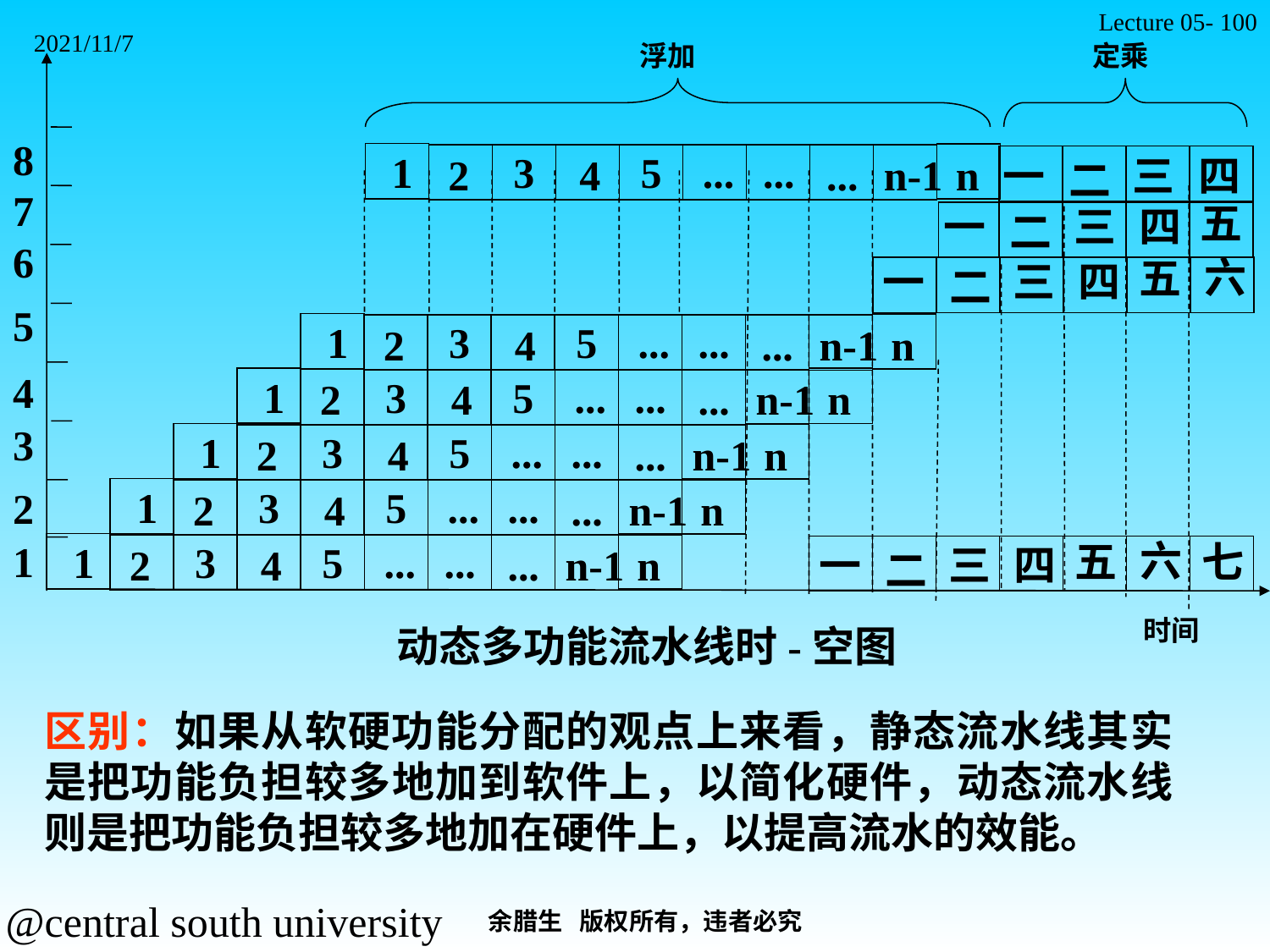

Lecture 05- 100
2021/11/7

浮加
定乘

8

1
3
5
...
...
2
4
...
n-1
n
一
三
四

二

7

五
一
三
四
二

6

六
五
一
三
四
二

5

1
3
5
...
...
2
4
...
n-1
n

4

1
3
5
...
...
2
4
...
n-1
n

3
1
3
5
...
...
2
4
...
n-1
n

1
3
5
...
...
2
4
...
n-1
n

2

六
1
五
七
1
3
5
...
...
2
4
...
n-1
n

一
三
四

二

时间
动态多功能流水线时-空图
区别：如果从软硬功能分配的观点上来看，静态流水线其实是把功能负担较多地加到软件上，以简化硬件，动态流水线则是把功能负担较多地加在硬件上，以提高流水的效能。
余腊生   版权所有，违者必究